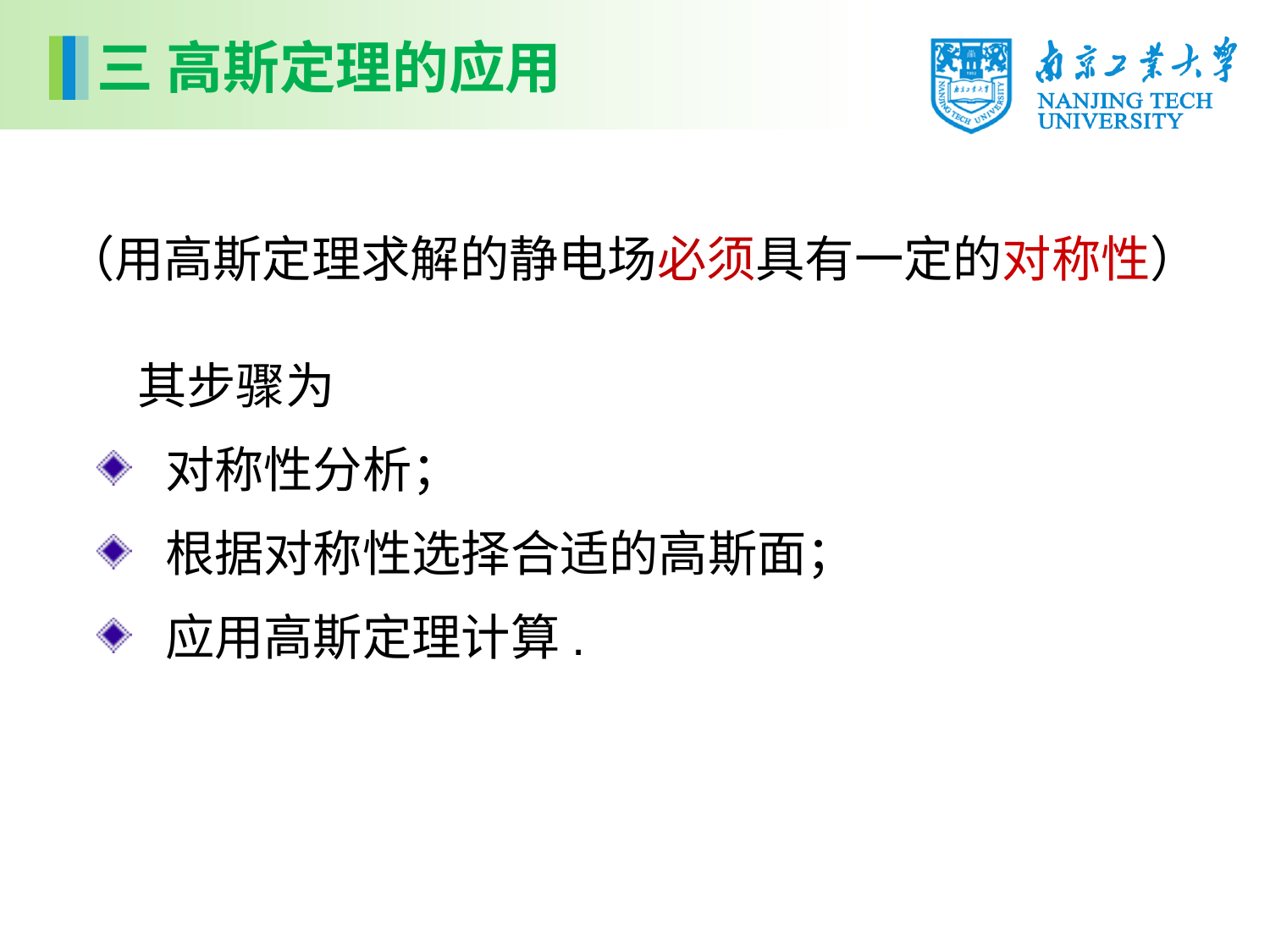

三 高斯定理的应用
（用高斯定理求解的静电场必须具有一定的对称性）
    其步骤为
  对称性分析；
  根据对称性选择合适的高斯面；
  应用高斯定理计算.